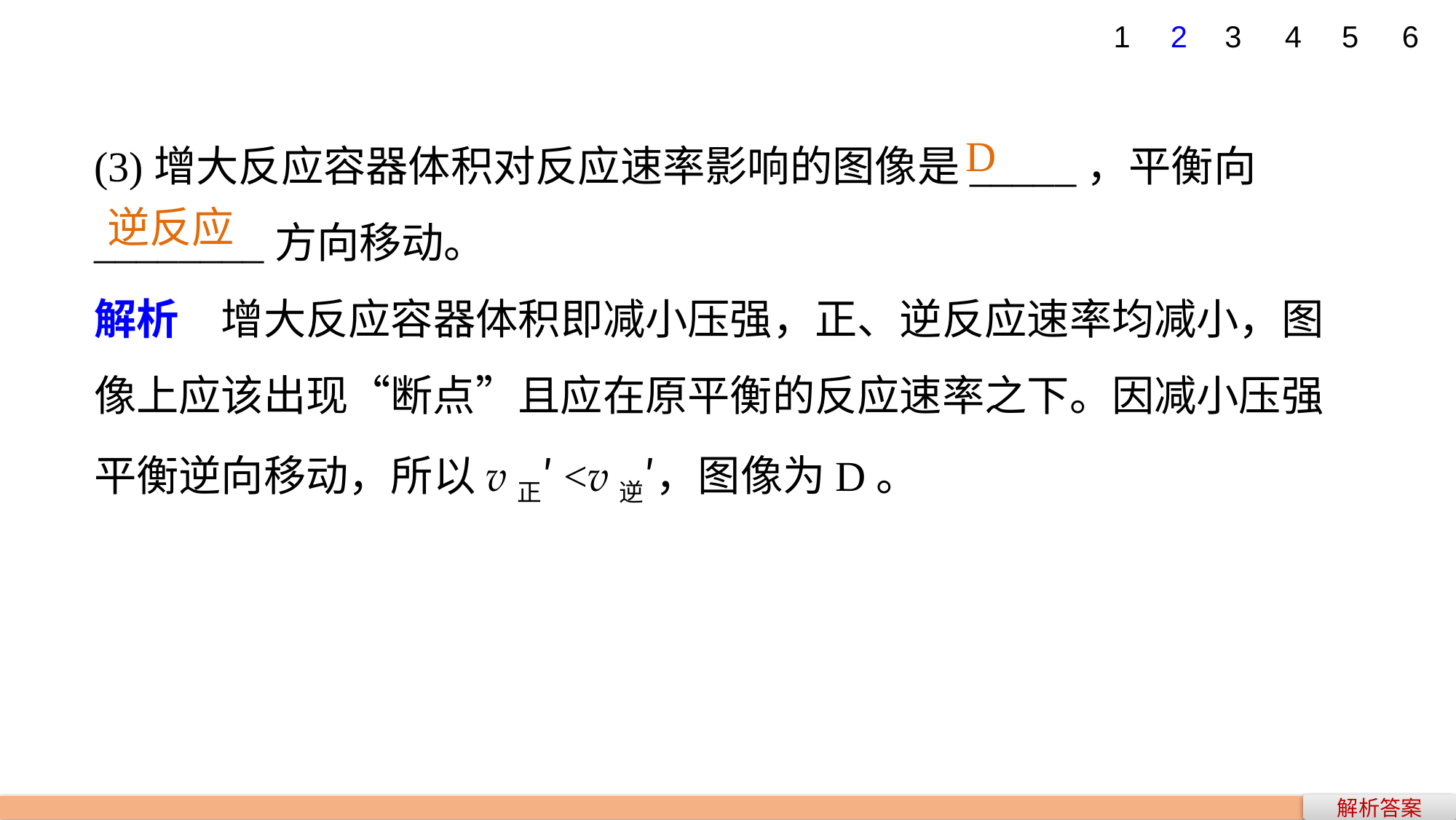

1
2
3
4
5
6
(3)增大反应容器体积对反应速率影响的图像是_____，平衡向________方向移动。
解析　增大反应容器体积即减小压强，正、逆反应速率均减小，图像上应该出现“断点”且应在原平衡的反应速率之下。因减小压强平衡逆向移动，所以v正′<v逆′，图像为D。
D
逆反应
解析答案